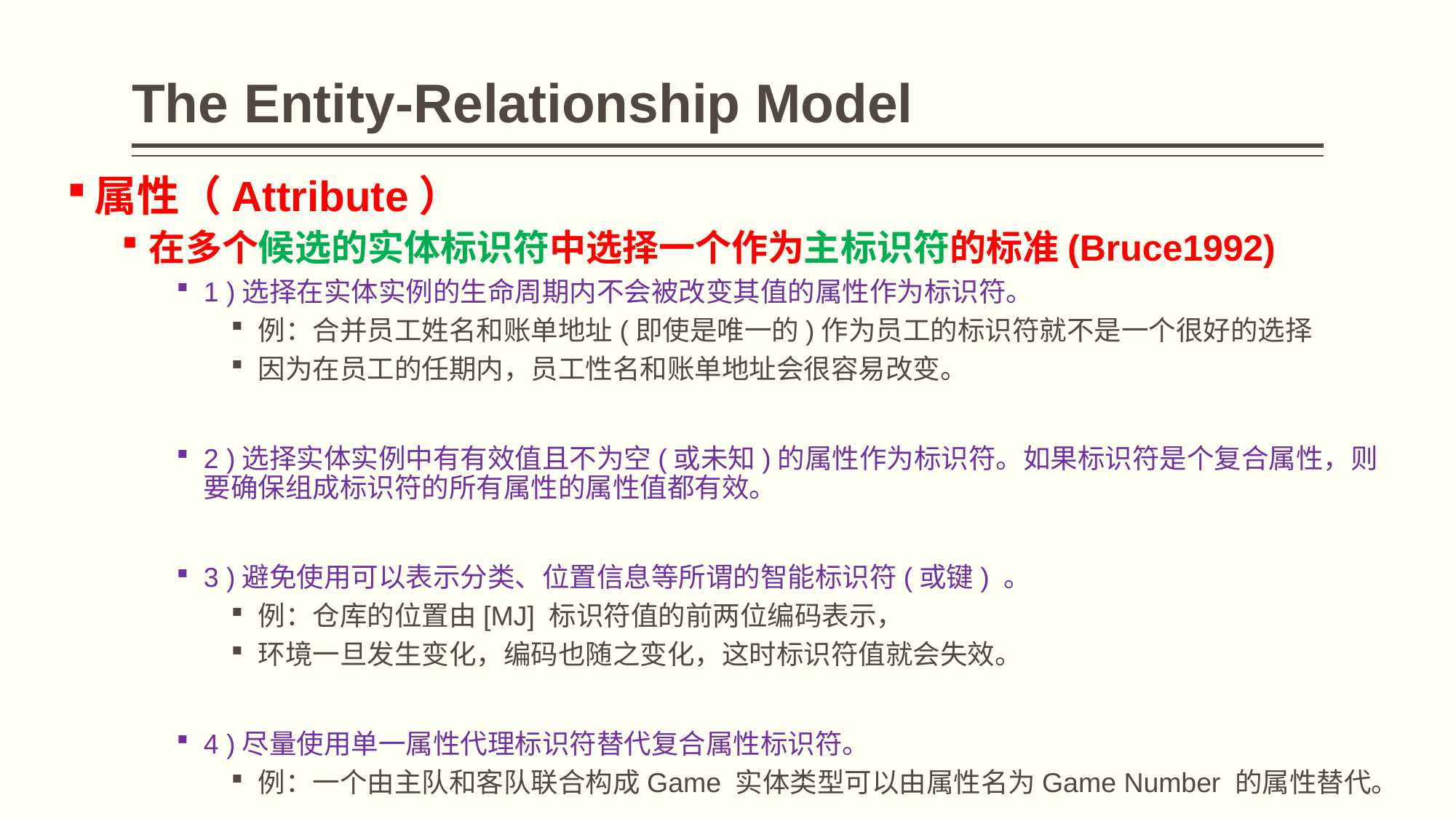

# The Entity-Relationship Model
属性（Attribute）
在多个候选的实体标识符中选择一个作为主标识符的标准(Bruce1992)
1 )选择在实体实例的生命周期内不会被改变其值的属性作为标识符。
例：合并员工姓名和账单地址(即使是唯一的)作为员工的标识符就不是一个很好的选择
因为在员工的任期内，员工性名和账单地址会很容易改变。

2 )选择实体实例中有有效值且不为空(或未知)的属性作为标识符。如果标识符是个复合属性，则要确保组成标识符的所有属性的属性值都有效。

3 )避免使用可以表示分类、位置信息等所谓的智能标识符(或键) 。
例：仓库的位置由[MJ] 标识符值的前两位编码表示，
环境一旦发生变化，编码也随之变化，这时标识符值就会失效。

4 )尽量使用单一属性代理标识符替代复合属性标识符。
例：一个由主队和客队联合构成Game 实体类型可以由属性名为Game Number 的属性替代。